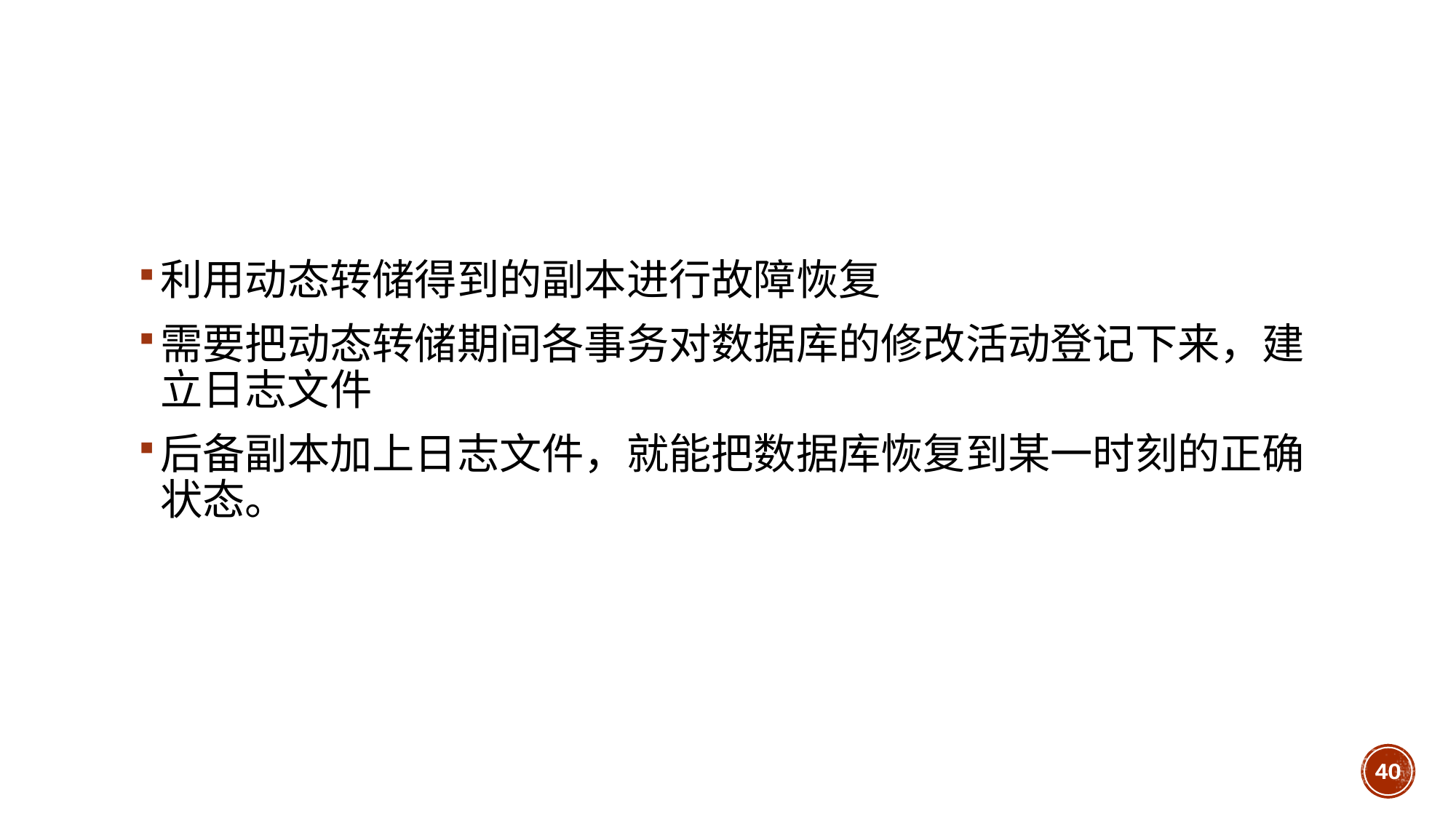

#
利用动态转储得到的副本进行故障恢复
需要把动态转储期间各事务对数据库的修改活动登记下来，建立日志文件
后备副本加上日志文件，就能把数据库恢复到某一时刻的正确状态。
40